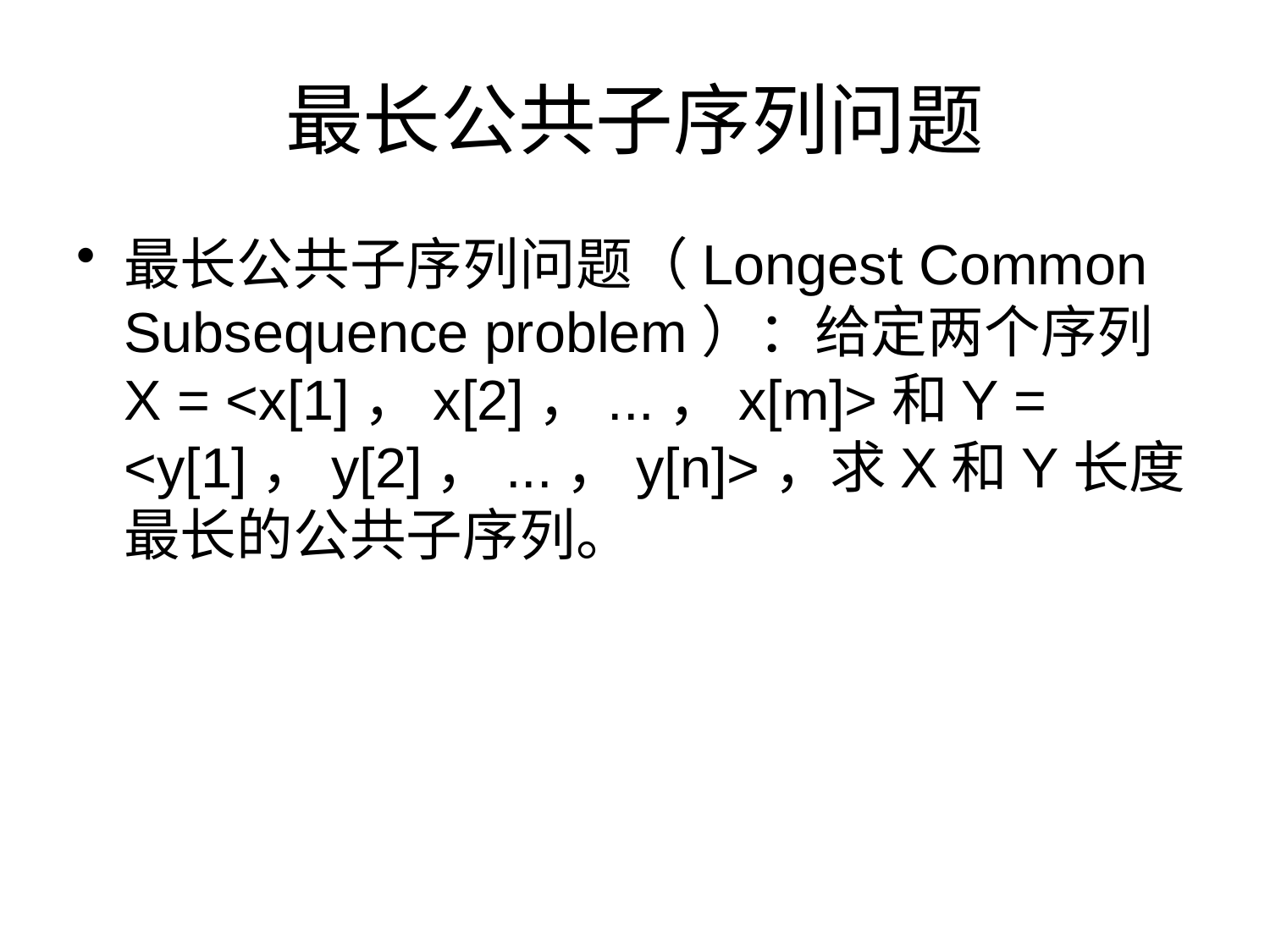

# 最长公共子序列问题
最长公共子序列问题（Longest Common Subsequence problem）：给定两个序列X = <x[1]，x[2]，...，x[m]>和Y = <y[1]，y[2]，...，y[n]>，求X和Y长度最长的公共子序列。